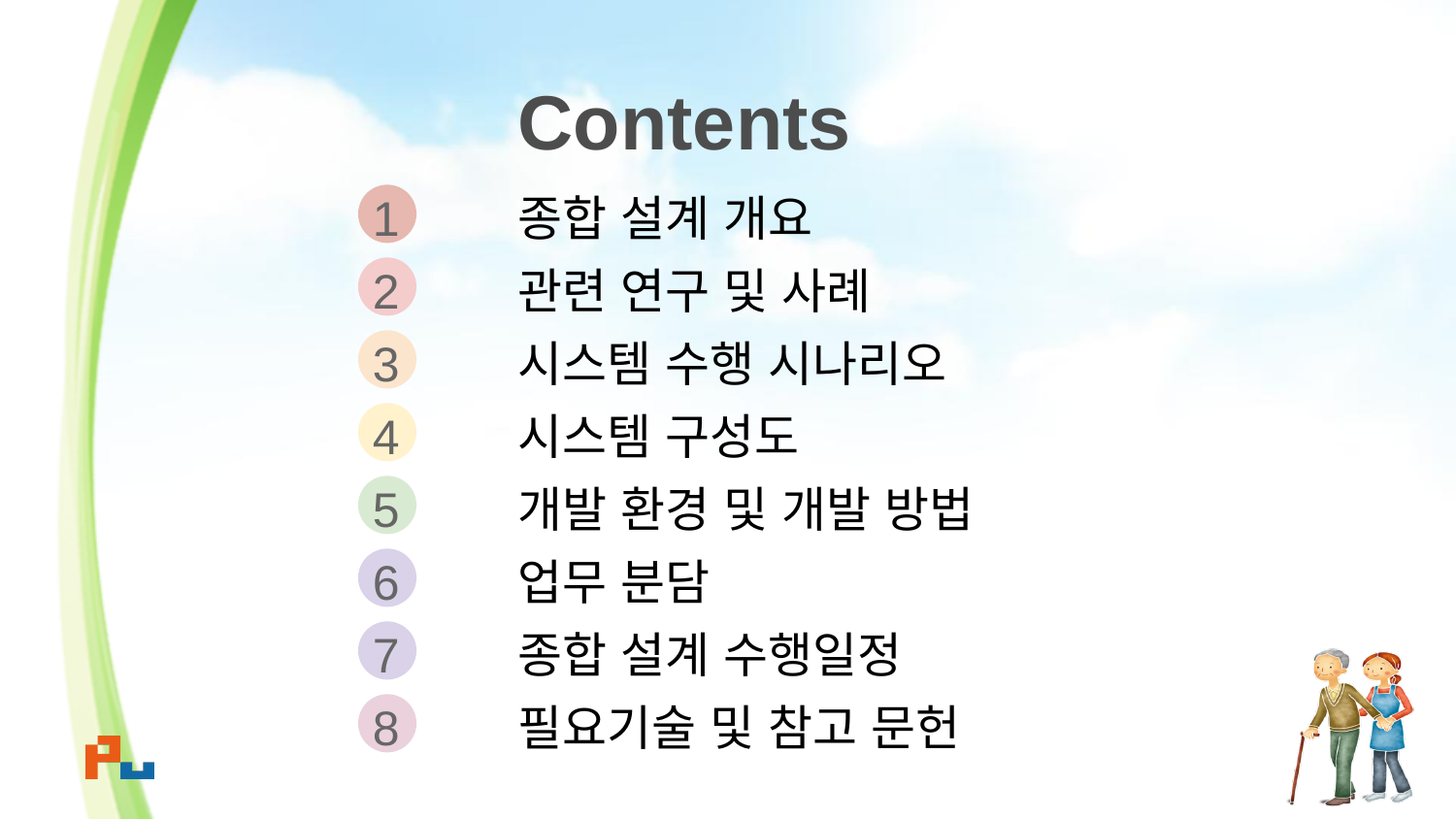

# Contents
1 	종합 설계 개요
8	필요기술 및 참고 문헌
2 	관련 연구 및 사례
3 	시스템 수행 시나리오
4 	시스템 구성도
5 	개발 환경 및 개발 방법
6 	업무 분담
7 	종합 설계 수행일정